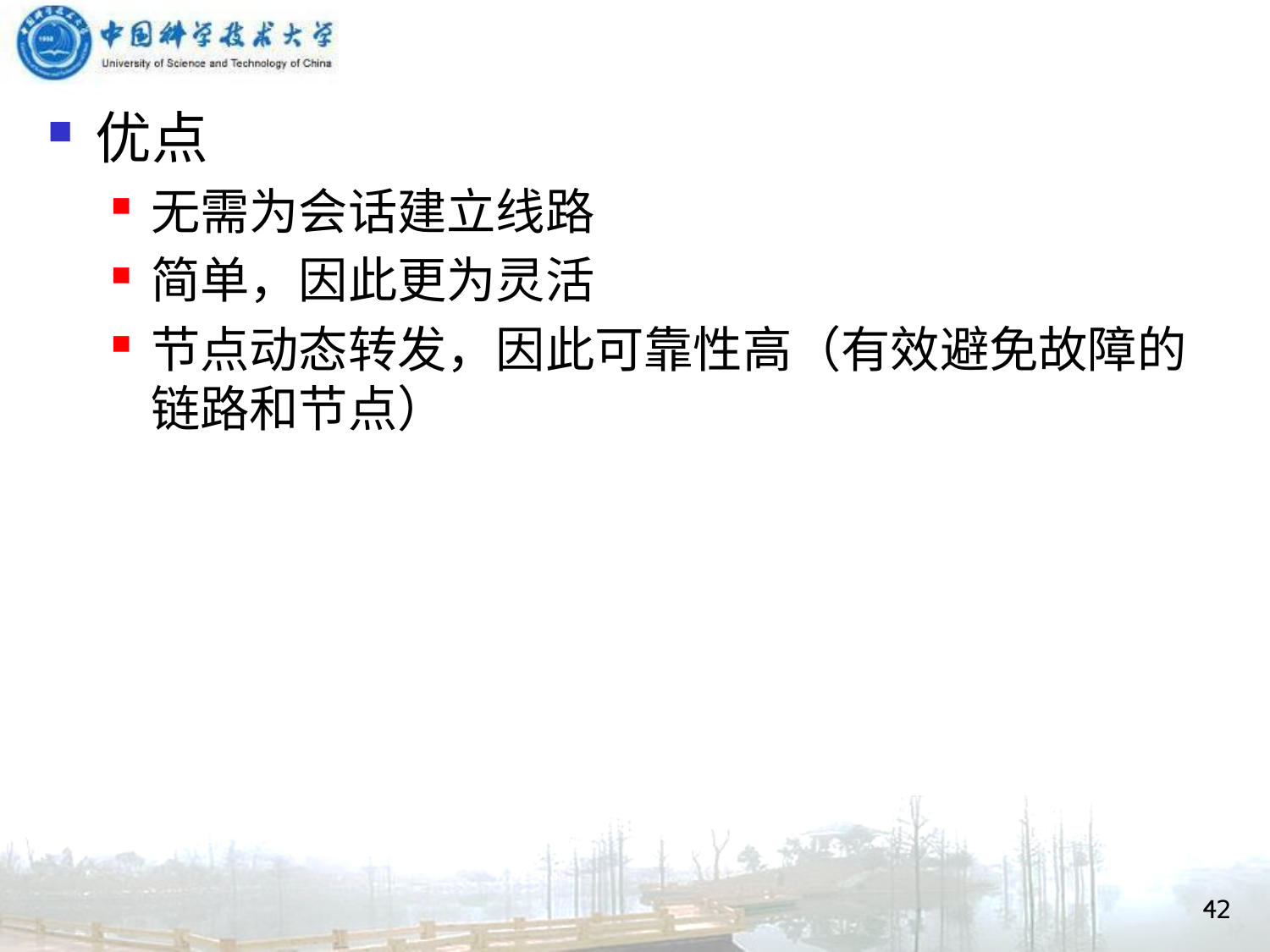

优点
无需为会话建立线路
简单，因此更为灵活
节点动态转发，因此可靠性高（有效避免故障的链路和节点）
42